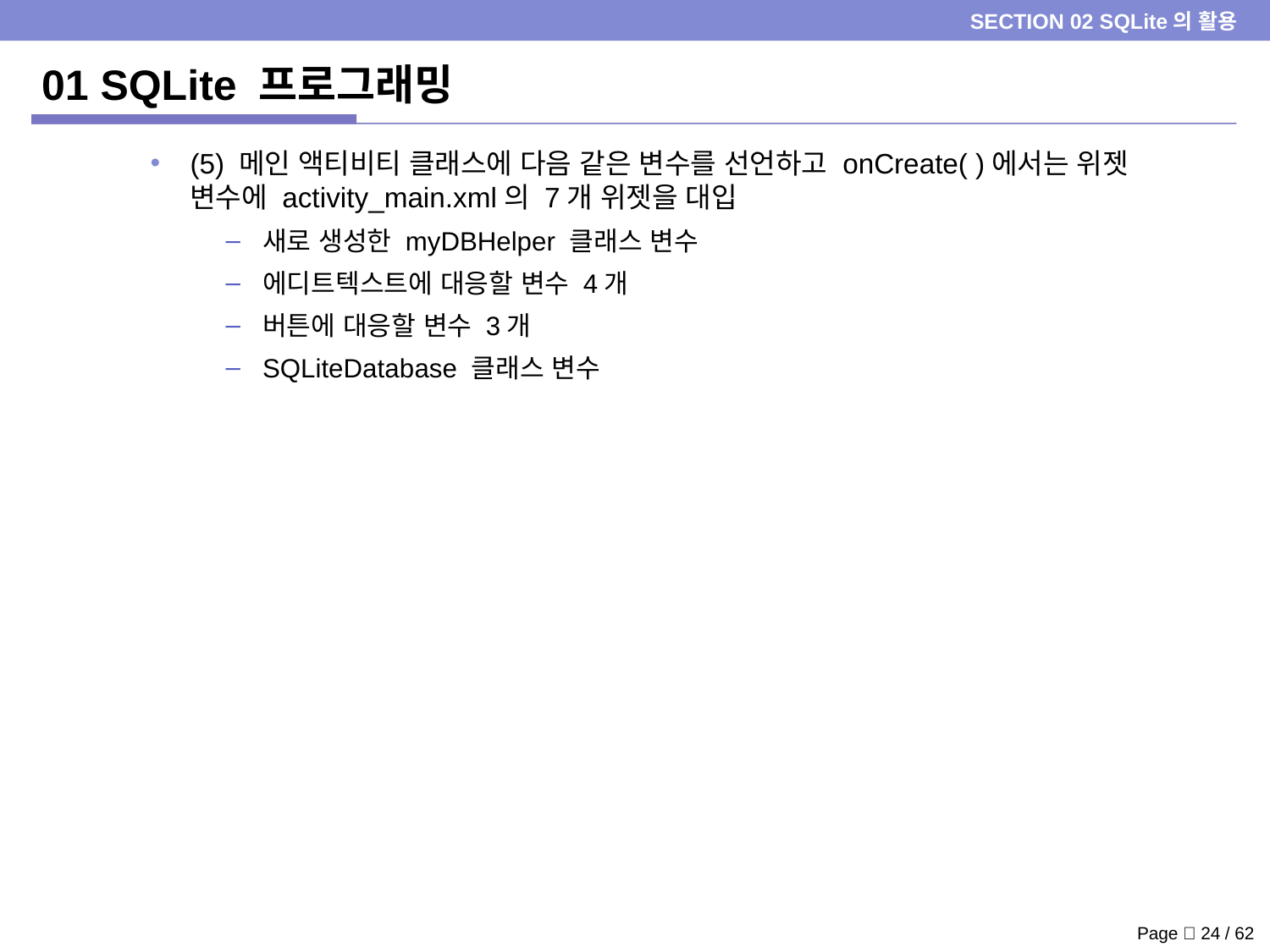

SECTION 02 SQLite의 활용
# 01 SQLite 프로그래밍
(5) 메인 액티비티 클래스에 다음 같은 변수를 선언하고 onCreate( )에서는 위젯 변수에 activity_main.xml의 7개 위젯을 대입
새로 생성한 myDBHelper 클래스 변수
에디트텍스트에 대응할 변수 4개
버튼에 대응할 변수 3개
SQLiteDatabase 클래스 변수